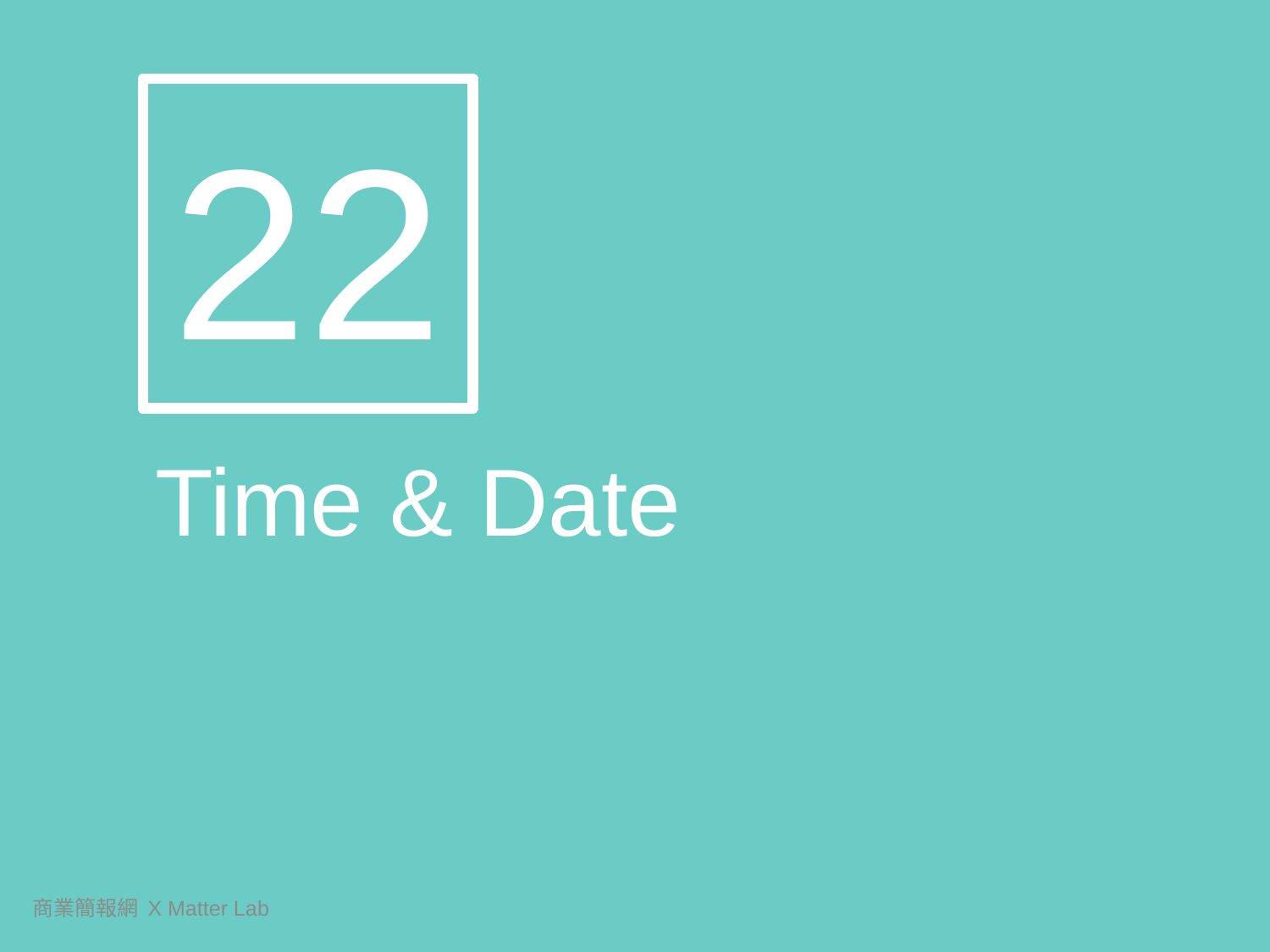

22
Time & Date
商業簡報網 X Matter Lab
465